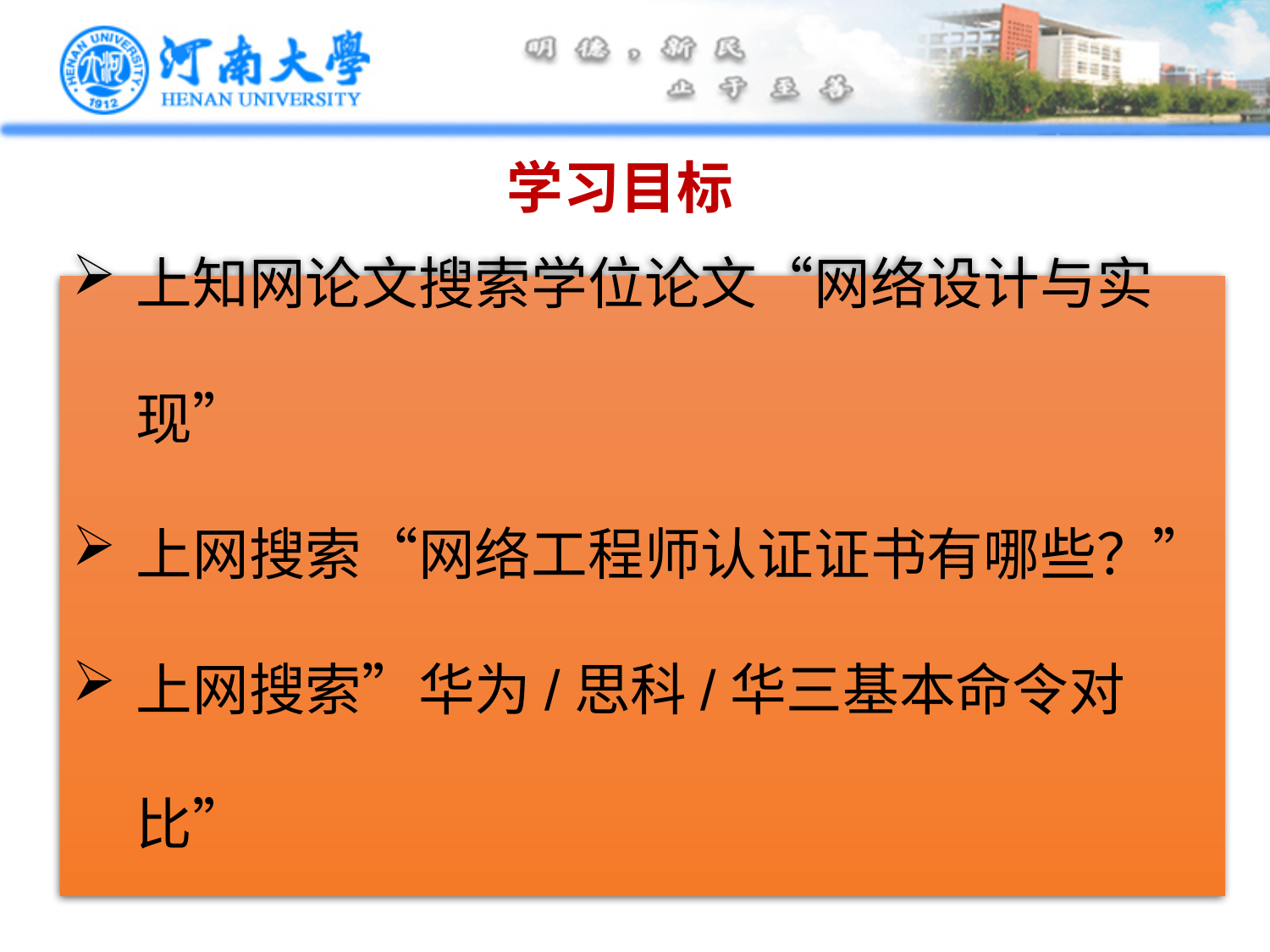

学习目标
通过本课程学习，将具备网络工程师的基本专业素质：
（1）掌握路由与交换的基本知识与原理；
（2）具有利用路由与交换技术进行网络互连的基本能力，并达到网络从业人员中的中级网络工程师水平；
（3）得到学习能力与分析解决问题能力的锻炼；
（4）得到团队合作与沟通表达能力的培养；
（5）为后续计算机网络安全、无线网络技术等专业课程学习提供必要的准备。

上知网论文搜索学位论文“网络设计与实现”
上网搜索“网络工程师认证证书有哪些？”
上网搜索”华为/思科/华三基本命令对比”